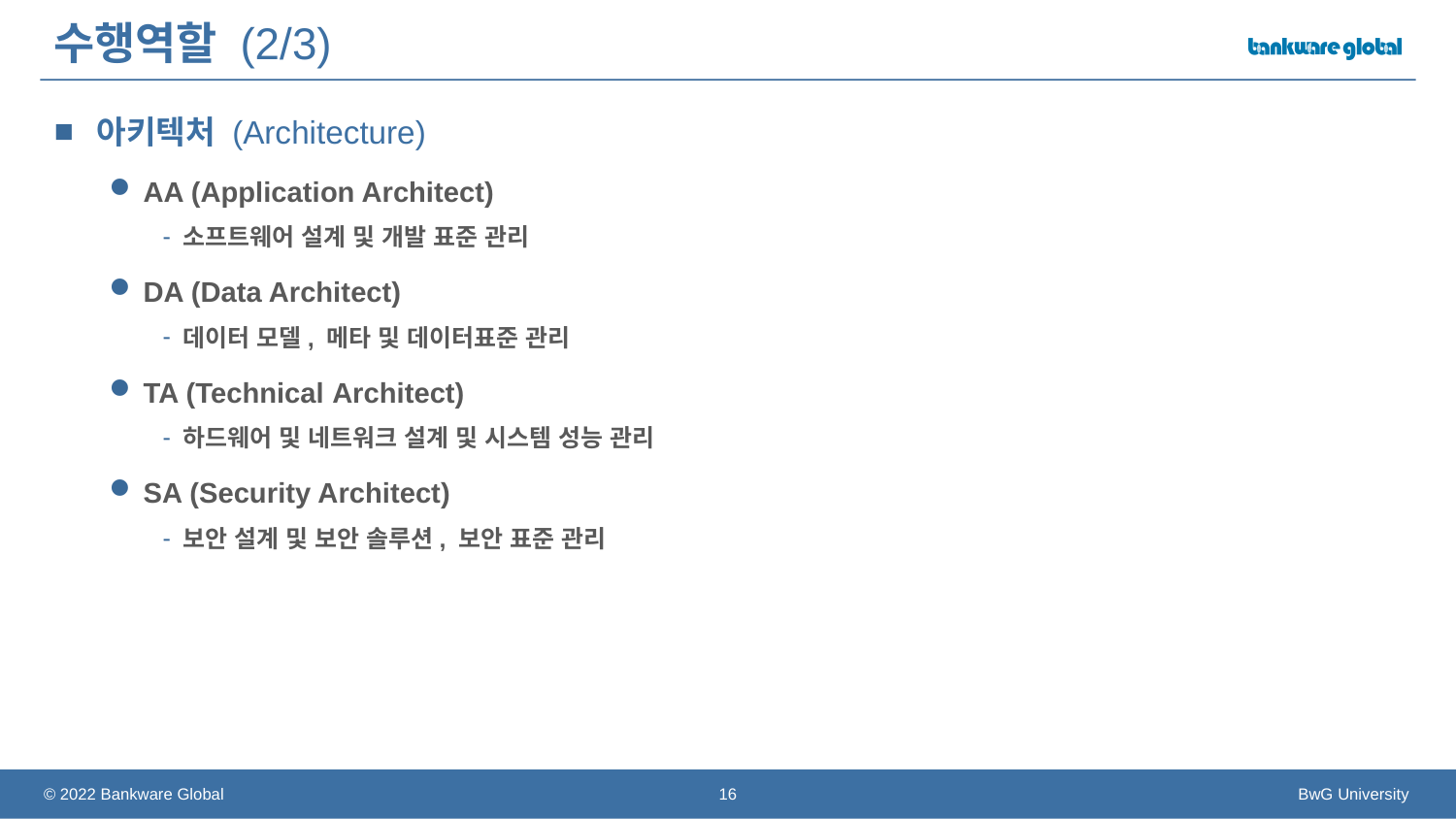

# 수행역할 (2/3)
아키텍처 (Architecture)
AA (Application Architect)
소프트웨어 설계 및 개발 표준 관리
DA (Data Architect)
데이터 모델, 메타 및 데이터표준 관리
TA (Technical Architect)
하드웨어 및 네트워크 설계 및 시스템 성능 관리
SA (Security Architect)
보안 설계 및 보안 솔루션, 보안 표준 관리
16